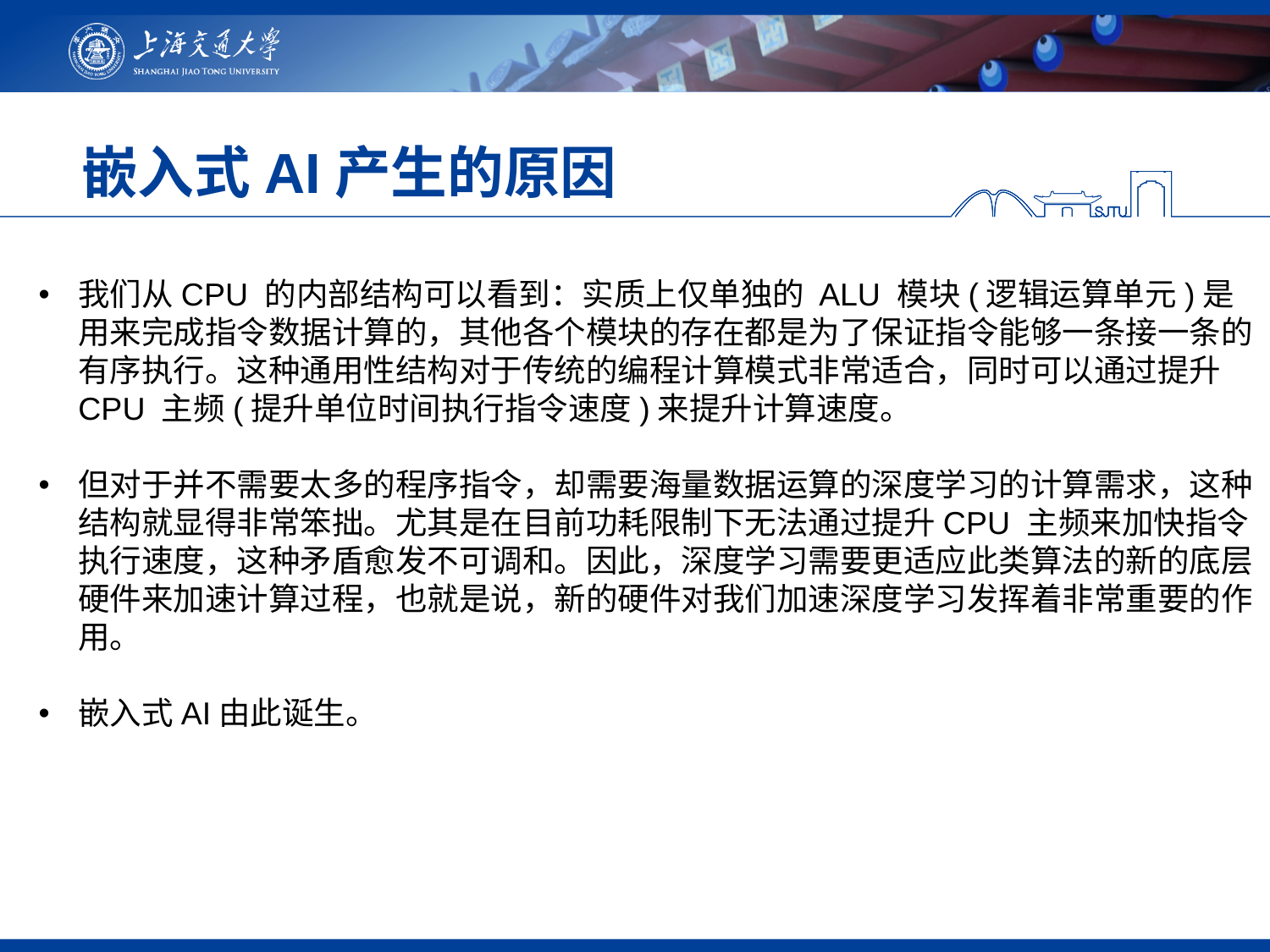

# 嵌入式AI产生的原因
我们从CPU 的内部结构可以看到：实质上仅单独的 ALU 模块(逻辑运算单元)是用来完成指令数据计算的，其他各个模块的存在都是为了保证指令能够一条接一条的有序执行。这种通用性结构对于传统的编程计算模式非常适合，同时可以通过提升CPU 主频(提升单位时间执行指令速度)来提升计算速度。

但对于并不需要太多的程序指令，却需要海量数据运算的深度学习的计算需求，这种结构就显得非常笨拙。尤其是在目前功耗限制下无法通过提升CPU 主频来加快指令执行速度，这种矛盾愈发不可调和。因此，深度学习需要更适应此类算法的新的底层硬件来加速计算过程，也就是说，新的硬件对我们加速深度学习发挥着非常重要的作用。

嵌入式AI由此诞生。